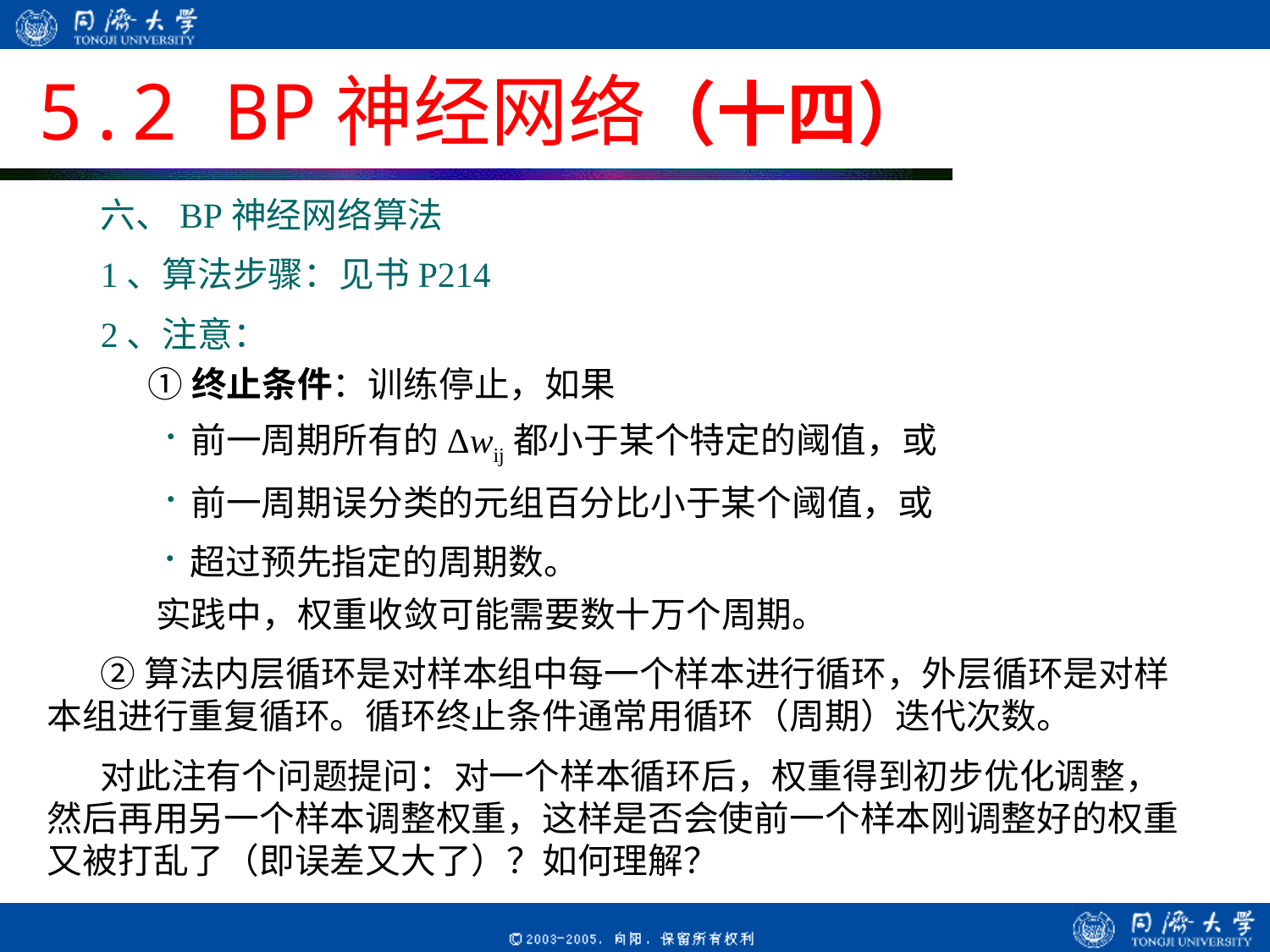

# 5.2 BP神经网络（十四）
六、BP神经网络算法
1、算法步骤：见书P214
2、注意：
      ①终止条件：训练停止，如果
       ·前一周期所有的Δwij都小于某个特定的阈值，或
       ·前一周期误分类的元组百分比小于某个阈值，或
     ·超过预先指定的周期数。
      实践中，权重收敛可能需要数十万个周期。
②算法内层循环是对样本组中每一个样本进行循环，外层循环是对样本组进行重复循环。循环终止条件通常用循环（周期）迭代次数。
对此注有个问题提问：对一个样本循环后，权重得到初步优化调整，然后再用另一个样本调整权重，这样是否会使前一个样本刚调整好的权重又被打乱了（即误差又大了）？如何理解？